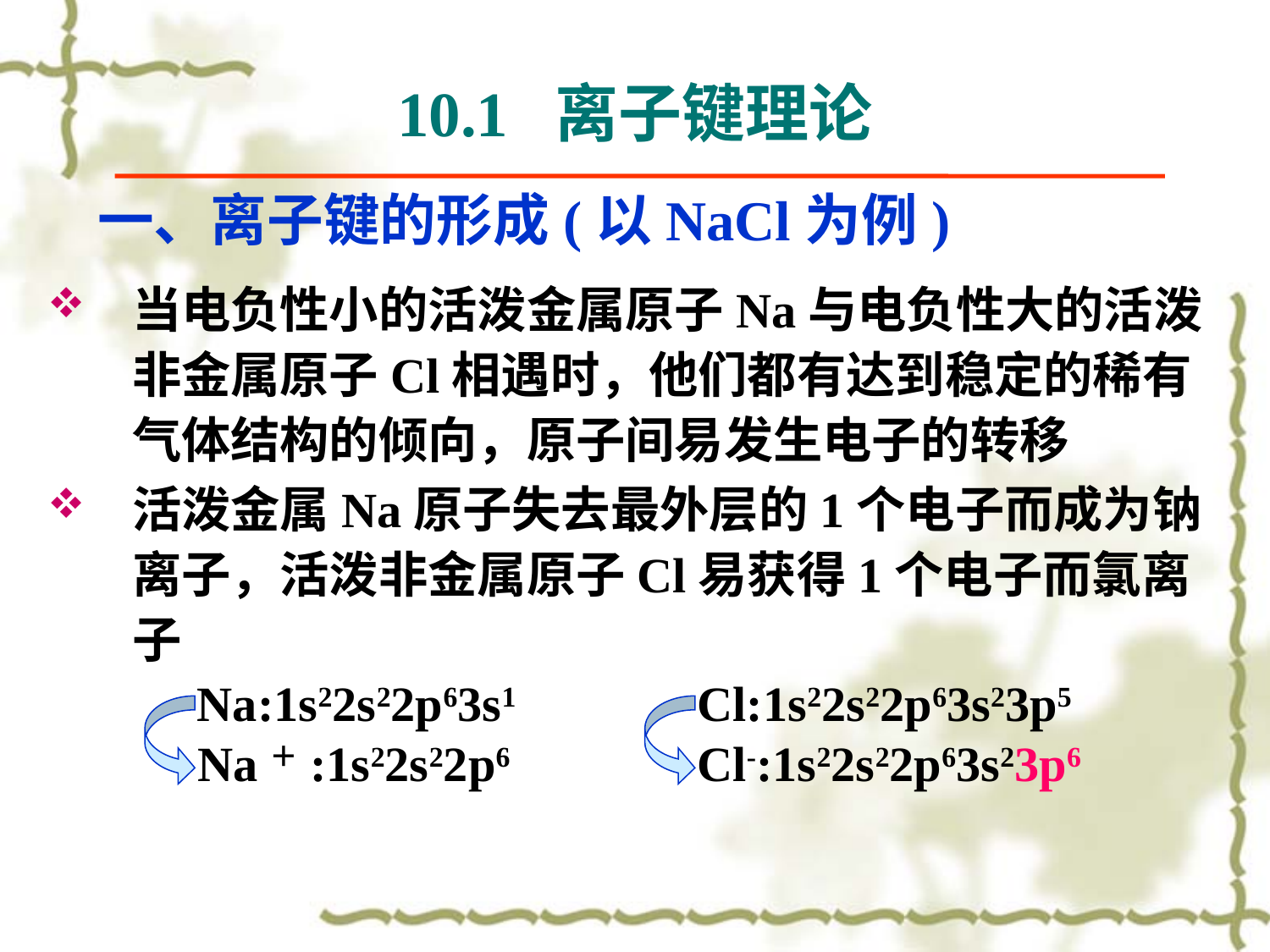

10.1  离子键理论
# 一、离子键的形成(以NaCl为例)

当电负性小的活泼金属原子Na与电负性大的活泼非金属原子Cl相遇时，他们都有达到稳定的稀有气体结构的倾向，原子间易发生电子的转移
活泼金属Na原子失去最外层的1个电子而成为钠离子，活泼非金属原子Cl易获得1个电子而氯离子
Na:1s22s22p63s1
Cl:1s22s22p63s23p5

Na＋:1s22s22p6
Cl-:1s22s22p63s23p6